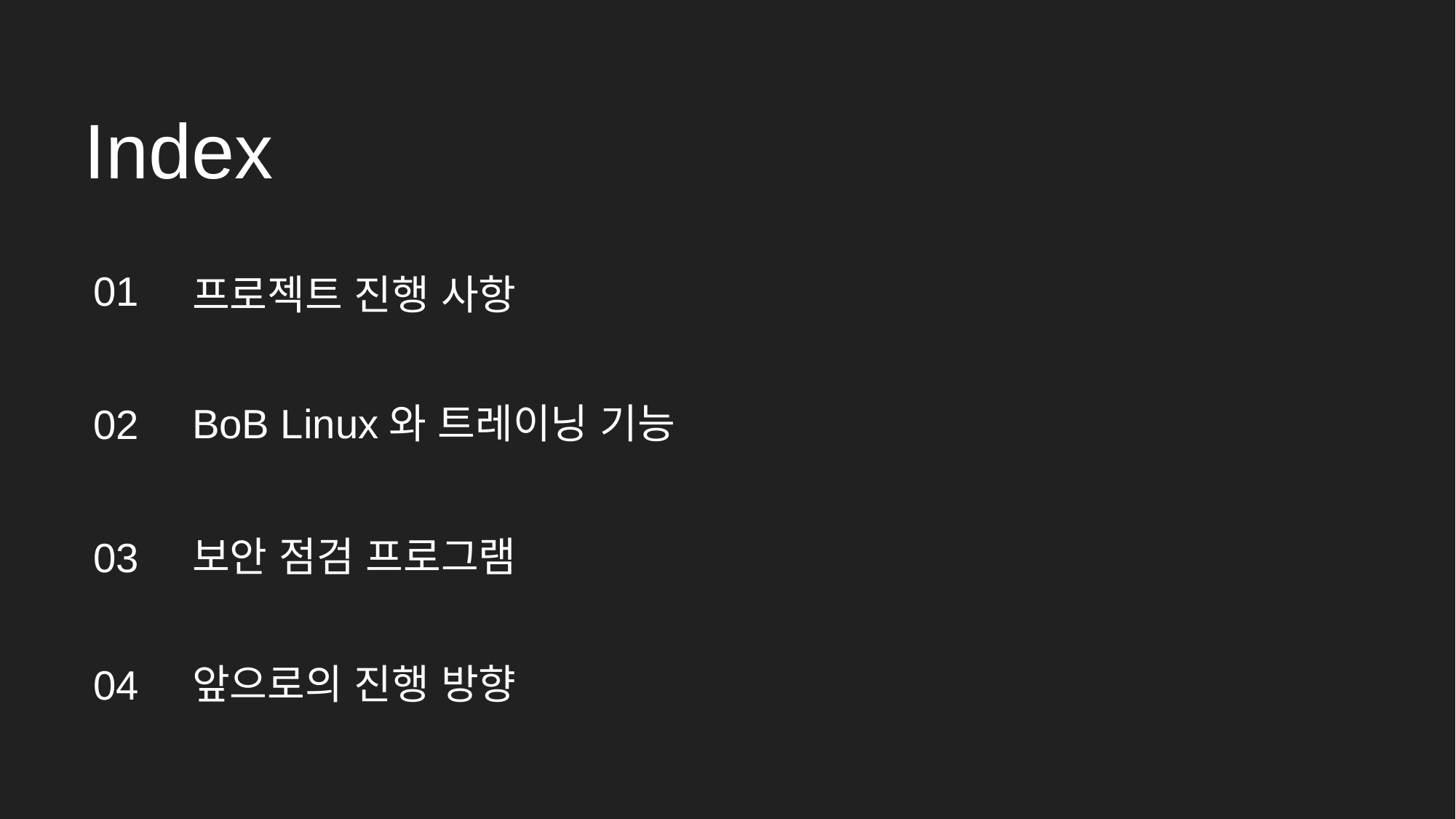

# Index
01
프로젝트 진행 사항
02
BoB Linux와 트레이닝 기능

03
보안 점검 프로그램
04
앞으로의 진행 방향